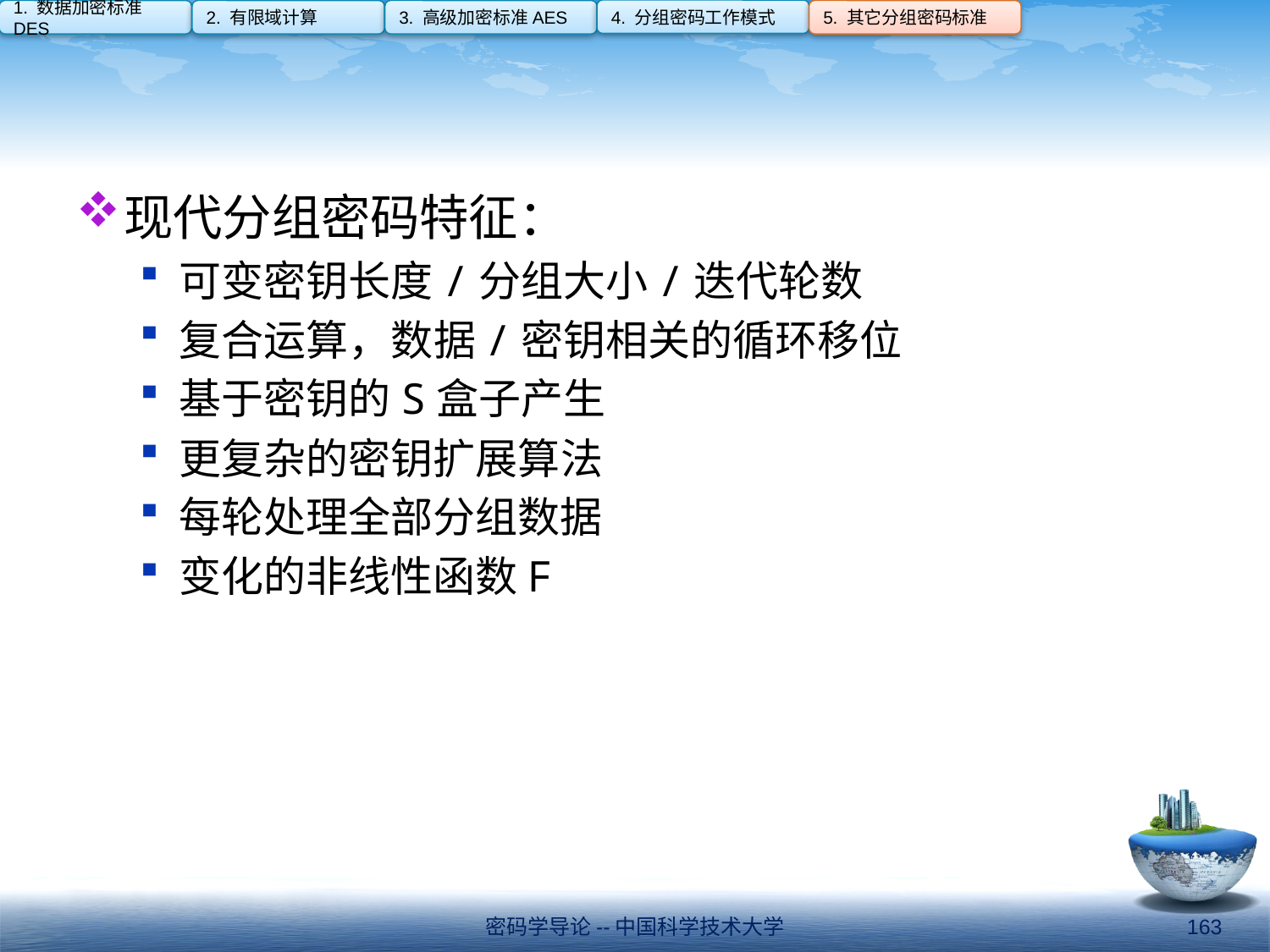

4. 分组密码工作模式
1. 数据加密标准DES
2. 有限域计算
3. 高级加密标准AES
5. 其它分组密码标准
#
现代分组密码特征：
可变密钥长度/分组大小/迭代轮数
复合运算，数据/密钥相关的循环移位
基于密钥的S盒子产生
更复杂的密钥扩展算法
每轮处理全部分组数据
变化的非线性函数F
密码学导论--中国科学技术大学
163